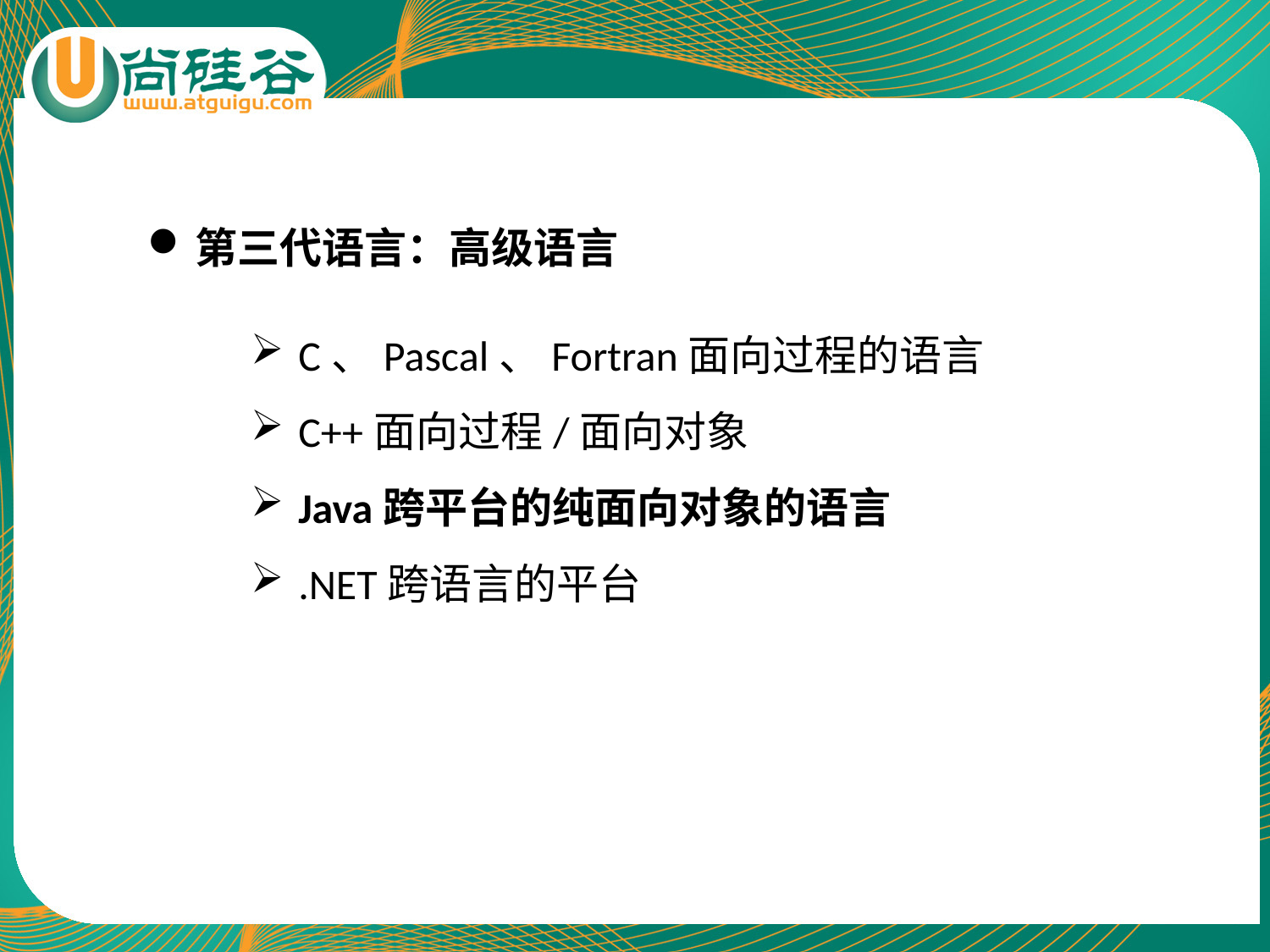

第三代语言：高级语言
C、Pascal、Fortran面向过程的语言
C++面向过程/面向对象
Java跨平台的纯面向对象的语言
.NET跨语言的平台